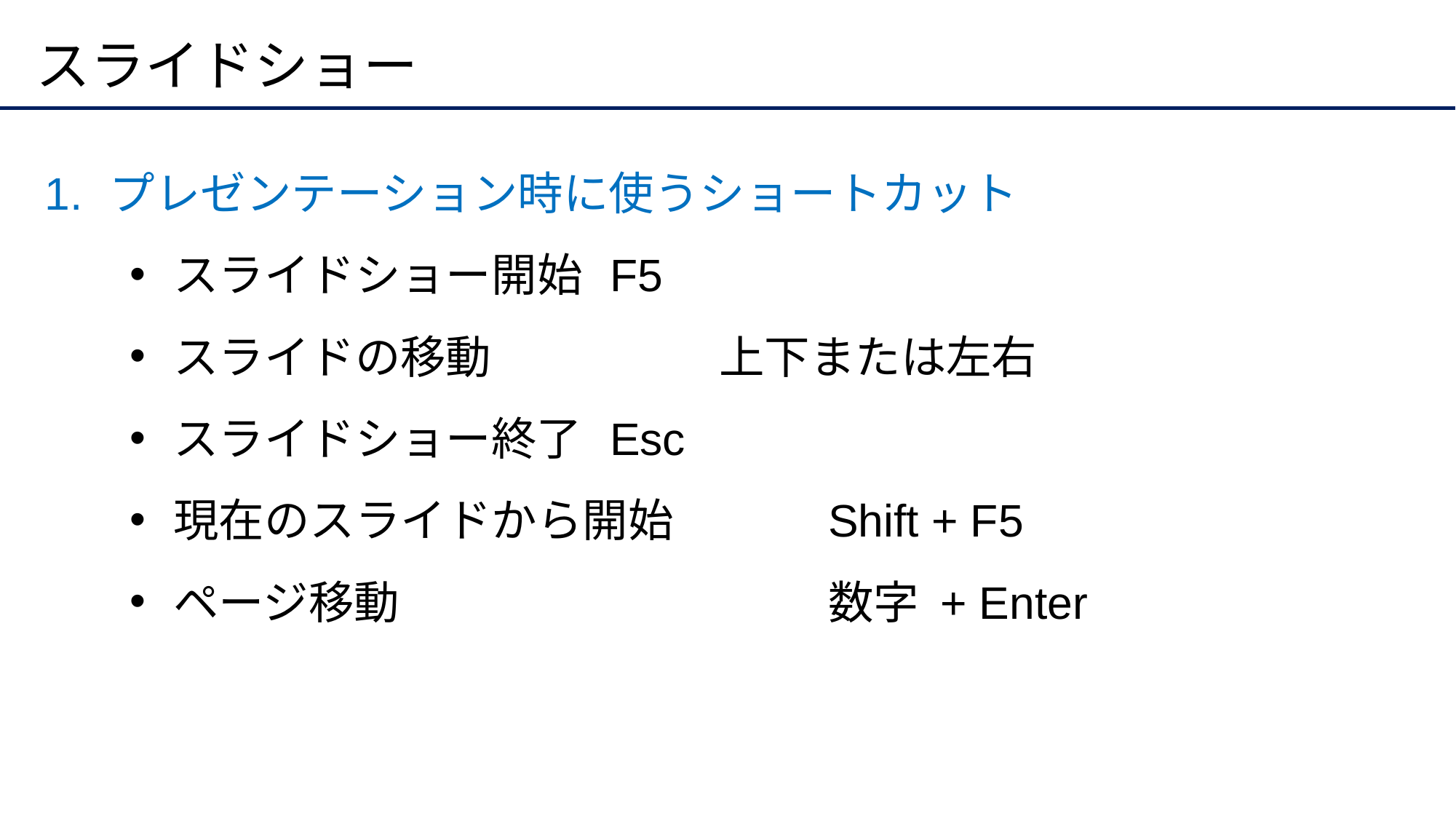

# スライドショー
プレゼンテーション時に使うショートカット
スライドショー開始		F5
スライドの移動			上下または左右
スライドショー終了		Esc
現在のスライドから開始		Shift + F5
ページ移動				数字 + Enter